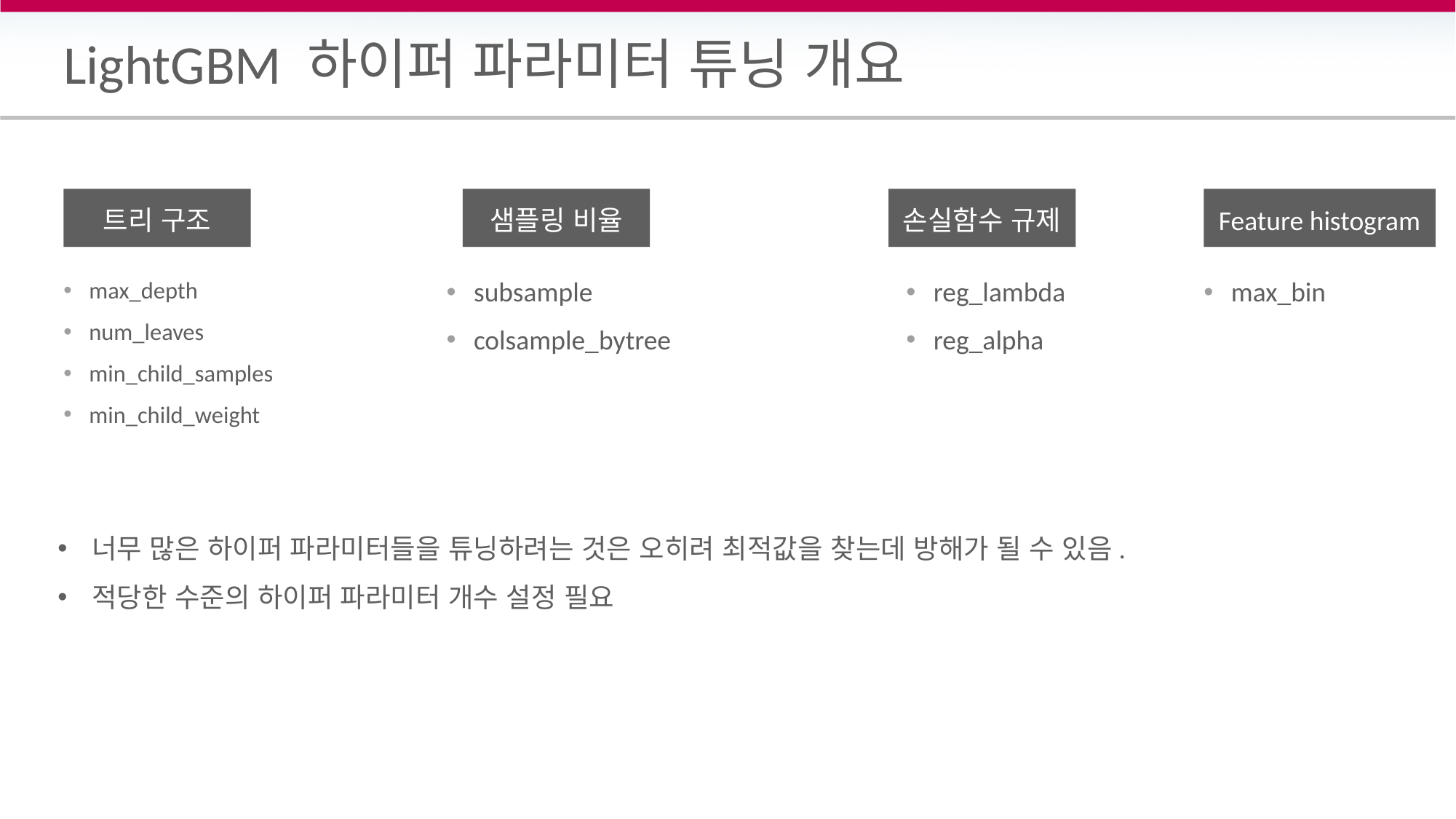

# LightGBM 하이퍼 파라미터 튜닝 개요
트리 구조
샘플링 비율
손실함수 규제
Feature histogram
max_depth
num_leaves
min_child_samples
min_child_weight

subsample
colsample_bytree
reg_lambda
reg_alpha
max_bin
너무 많은 하이퍼 파라미터들을 튜닝하려는 것은 오히려 최적값을 찾는데 방해가 될 수 있음.
적당한 수준의 하이퍼 파라미터 개수 설정 필요